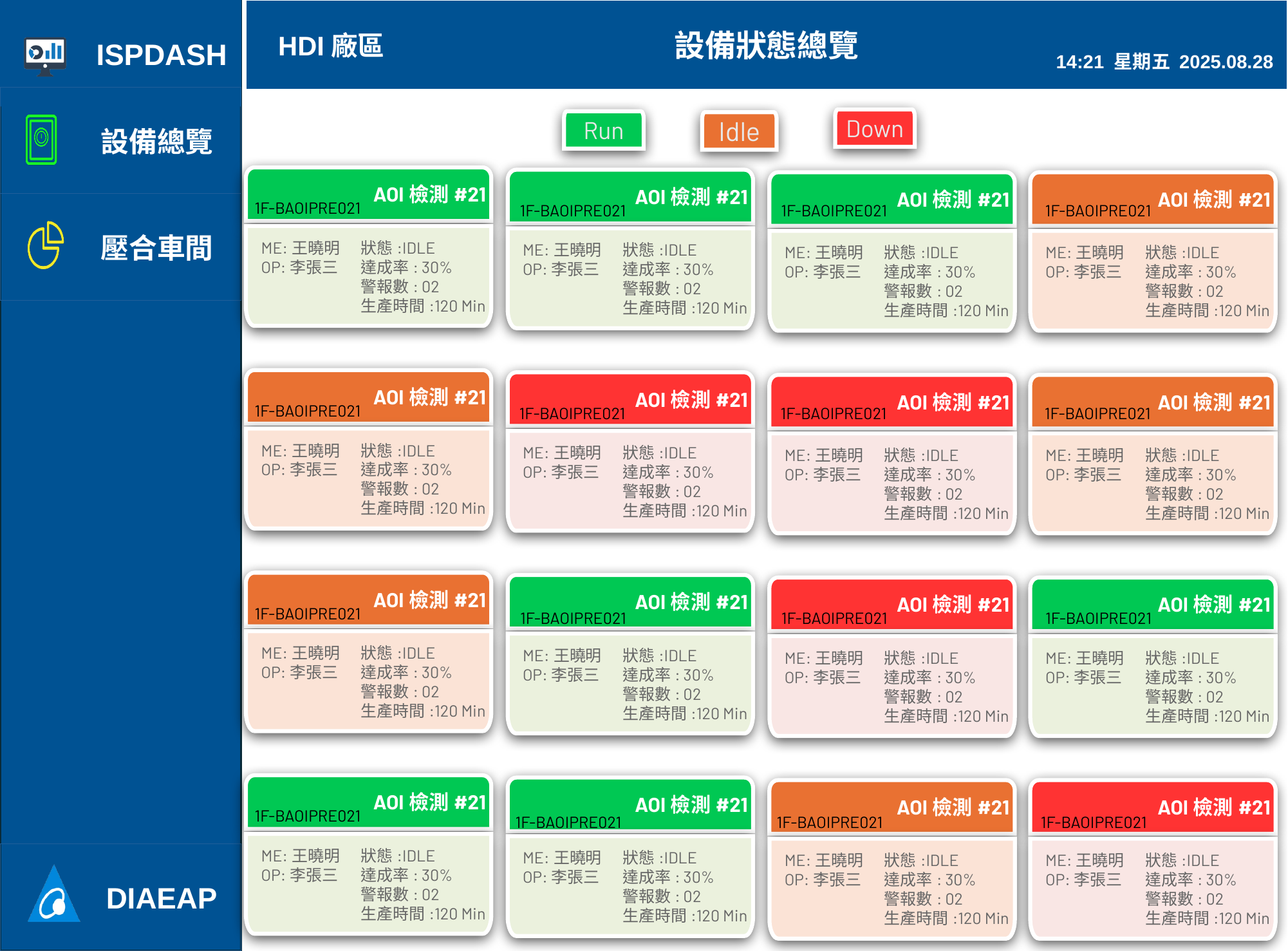

設備狀態總覽
HDI廠區
14:21 星期五 2025.08.28
Down
Run
Idle

AOI檢測#21
AOI檢測#21
AOI檢測#21
AOI檢測#21
1F-BAOIPRE021
1F-BAOIPRE021
1F-BAOIPRE021
1F-BAOIPRE021

ME:王曉明
OP:李張三
狀態:IDLE
達成率: 30%
警報數: 02
生產時間:120 Min
ME:王曉明
OP:李張三
狀態:IDLE
達成率: 30%
警報數: 02
生產時間:120 Min
ME:王曉明
OP:李張三
狀態:IDLE
達成率: 30%
警報數: 02
生產時間:120 Min
ME:王曉明
OP:李張三
狀態:IDLE
達成率: 30%
警報數: 02
生產時間:120 Min

AOI檢測#21
AOI檢測#21
AOI檢測#21
AOI檢測#21
1F-BAOIPRE021
1F-BAOIPRE021
1F-BAOIPRE021
1F-BAOIPRE021

ME:王曉明
OP:李張三
狀態:IDLE
達成率: 30%
警報數: 02
生產時間:120 Min
ME:王曉明
OP:李張三
狀態:IDLE
達成率: 30%
警報數: 02
生產時間:120 Min
ME:王曉明
OP:李張三
狀態:IDLE
達成率: 30%
警報數: 02
生產時間:120 Min
ME:王曉明
OP:李張三
狀態:IDLE
達成率: 30%
警報數: 02
生產時間:120 Min

AOI檢測#21
AOI檢測#21
AOI檢測#21
AOI檢測#21
1F-BAOIPRE021
1F-BAOIPRE021
1F-BAOIPRE021
1F-BAOIPRE021

ME:王曉明
OP:李張三
狀態:IDLE
達成率: 30%
警報數: 02
生產時間:120 Min
ME:王曉明
OP:李張三
狀態:IDLE
達成率: 30%
警報數: 02
生產時間:120 Min
ME:王曉明
OP:李張三
狀態:IDLE
達成率: 30%
警報數: 02
生產時間:120 Min
ME:王曉明
OP:李張三
狀態:IDLE
達成率: 30%
警報數: 02
生產時間:120 Min

AOI檢測#21
AOI檢測#21
AOI檢測#21
AOI檢測#21
1F-BAOIPRE021
1F-BAOIPRE021
1F-BAOIPRE021
1F-BAOIPRE021

ME:王曉明
OP:李張三
狀態:IDLE
達成率: 30%
警報數: 02
生產時間:120 Min
ME:王曉明
OP:李張三
狀態:IDLE
達成率: 30%
警報數: 02
生產時間:120 Min
ME:王曉明
OP:李張三
狀態:IDLE
達成率: 30%
警報數: 02
生產時間:120 Min
ME:王曉明
OP:李張三
狀態:IDLE
達成率: 30%
警報數: 02
生產時間:120 Min